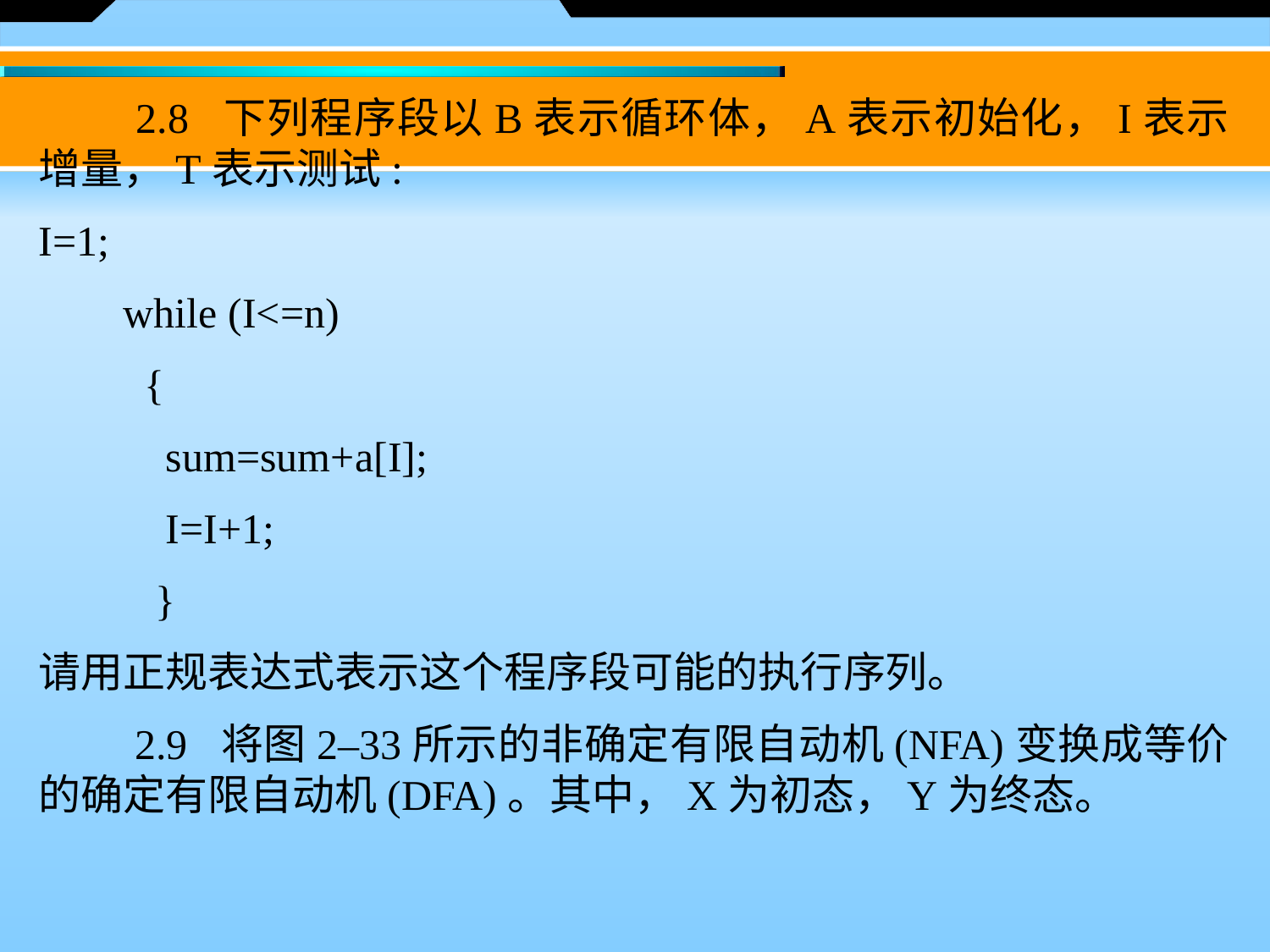

2.8  下列程序段以B表示循环体，A表示初始化，I表示增量，T表示测试:
I=1;
        while (I<=n)
          {
            sum=sum+a[I];
            I=I+1;
           }
请用正规表达式表示这个程序段可能的执行序列。
　　2.9  将图2–33所示的非确定有限自动机(NFA)变换成等价的确定有限自动机(DFA)。其中，X为初态，Y为终态。